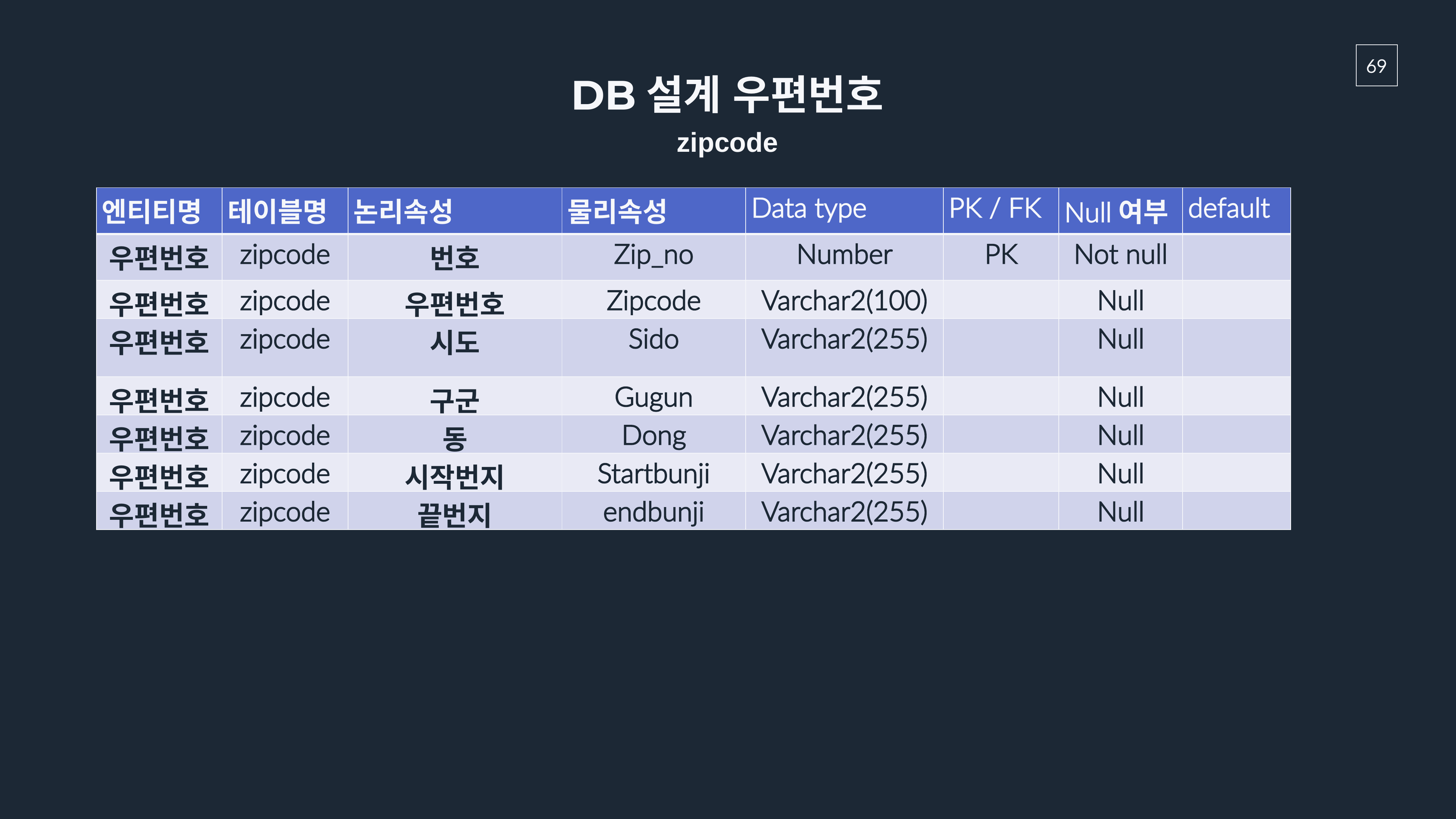

DB설계 우편번호
zipcode
| 엔티티명 | 테이블명 | 논리속성 | 물리속성 | Data type | PK / FK | Null여부 | default |
| --- | --- | --- | --- | --- | --- | --- | --- |
| 우편번호 | zipcode | 번호 | Zip\_no | Number | PK | Not null |  |
| 우편번호 | zipcode | 우편번호 | Zipcode | Varchar2(100) |  | Null |  |
| 우편번호 | zipcode | 시도 | Sido | Varchar2(255) |  | Null |  |
| 우편번호 | zipcode | 구군 | Gugun | Varchar2(255) |  | Null |  |
| 우편번호 | zipcode | 동 | Dong | Varchar2(255) |  | Null |  |
| 우편번호 | zipcode | 시작번지 | Startbunji | Varchar2(255) |  | Null |  |
| 우편번호 | zipcode | 끝번지 | endbunji | Varchar2(255) |  | Null |  |